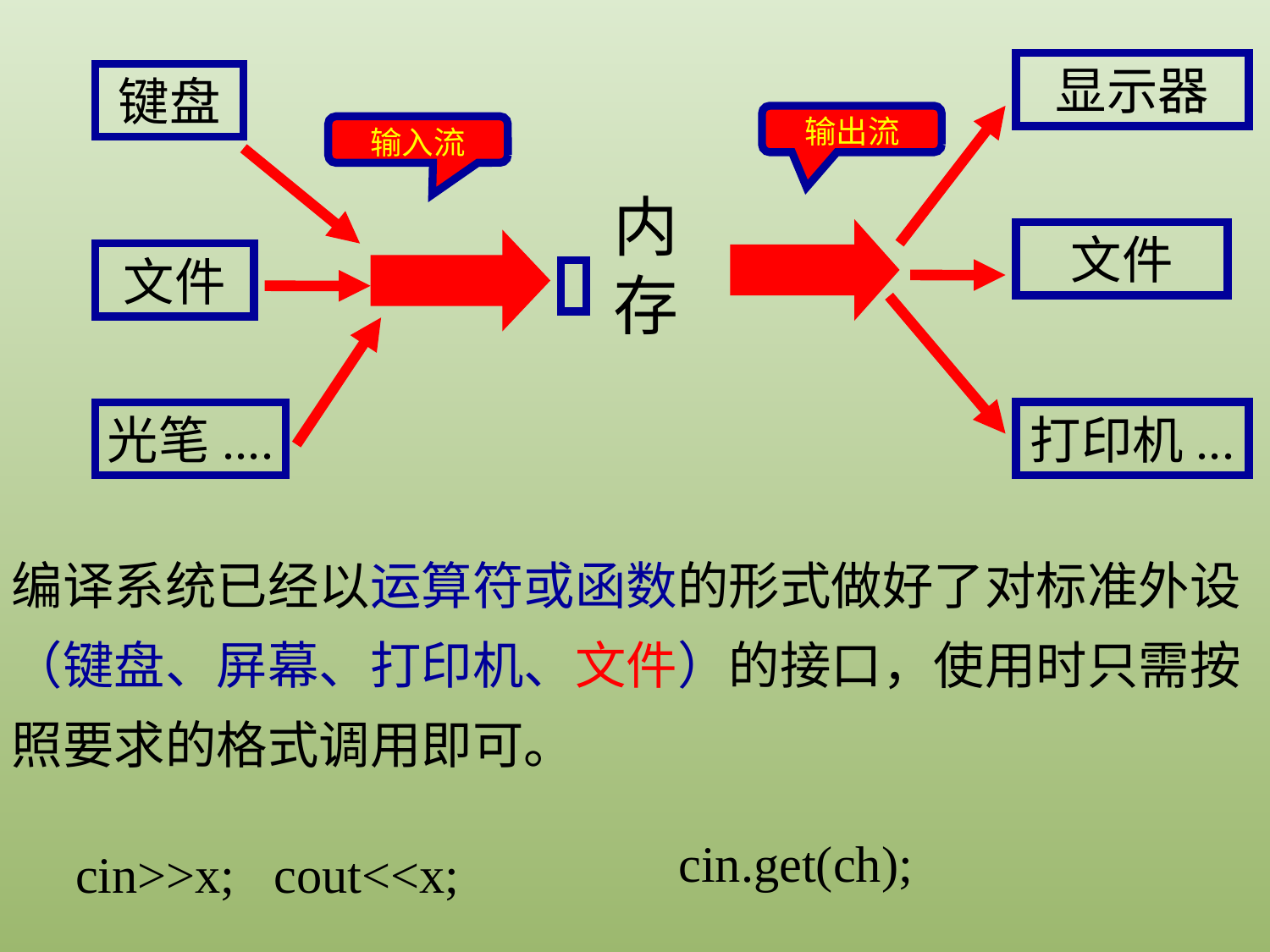

显示器
输出流

文件

打印机...
键盘
输入流

内存

文件

光笔....
编译系统已经以运算符或函数的形式做好了对标准外设（键盘、屏幕、打印机、文件）的接口，使用时只需按照要求的格式调用即可。
cin.get(ch);
cin>>x;   cout<<x;
897